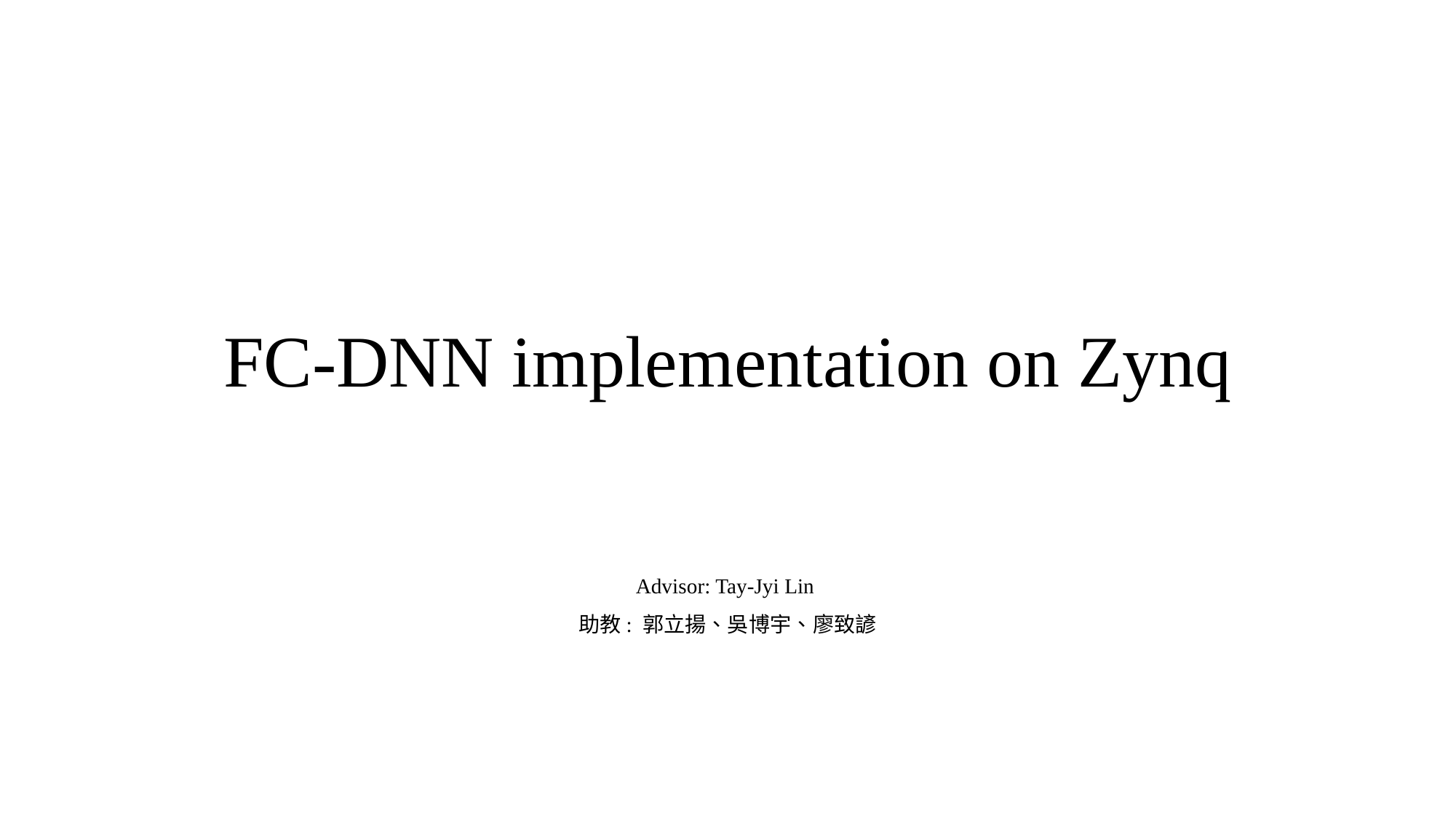

FC-DNN implementation on Zynq
Advisor: Tay-Jyi Lin
助教: 郭立揚、吳博宇、廖致諺